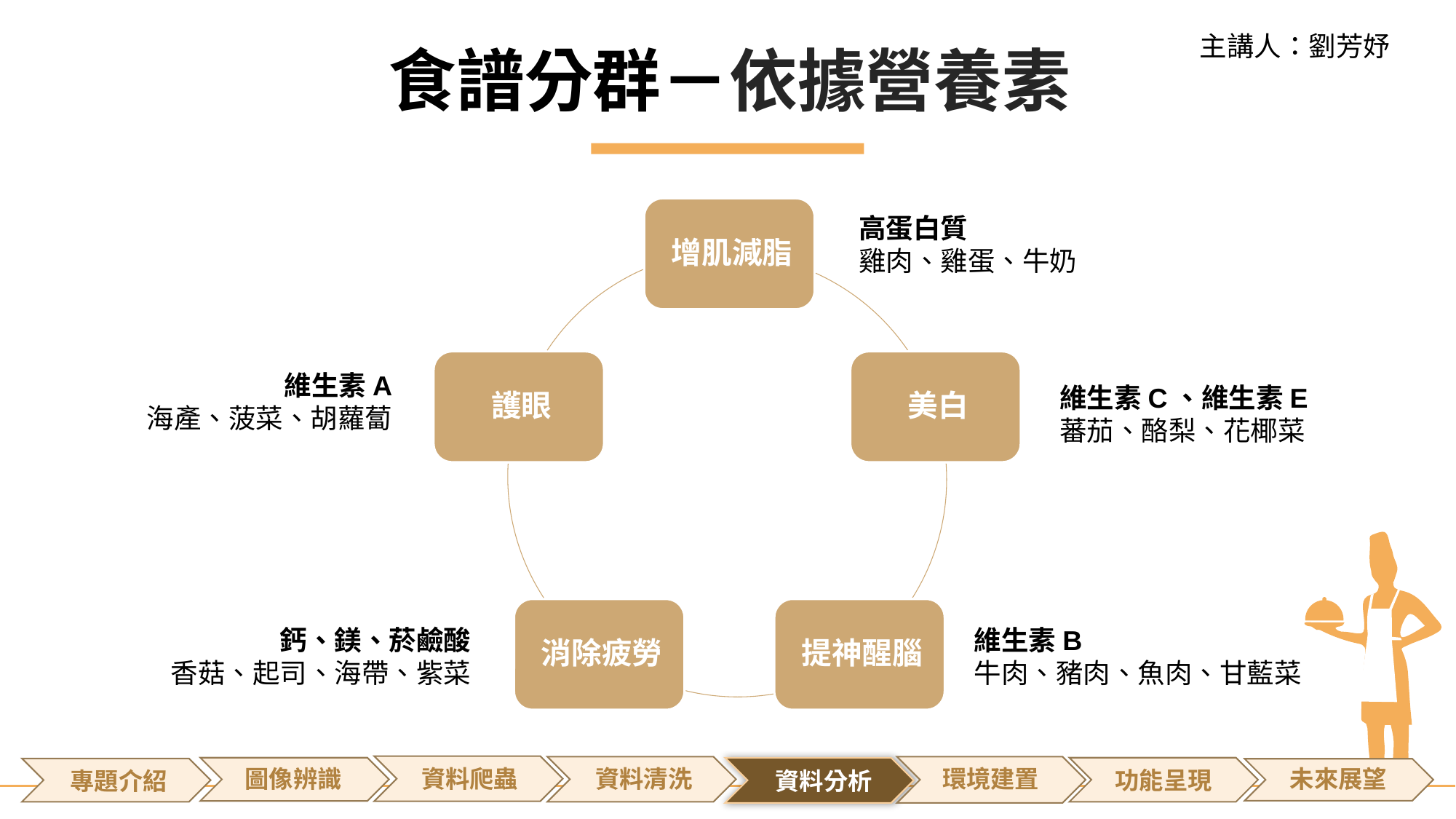

主講人：劉芳妤
食譜分群－依據營養素
增肌減脂
美白
提神醒腦
消除疲勞
護眼
高蛋白質
雞肉、雞蛋、牛奶
維生素A
海產、菠菜、胡蘿蔔
維生素C、維生素E
蕃茄、酪梨、花椰菜
鈣、鎂、菸鹼酸
香菇、起司、海帶、紫菜
維生素B
牛肉、豬肉、魚肉、甘藍菜

環境建置
圖像辨識

未來展望
功能呈現
專題介紹
資料分析

專題介紹

資料爬蟲
資料清洗